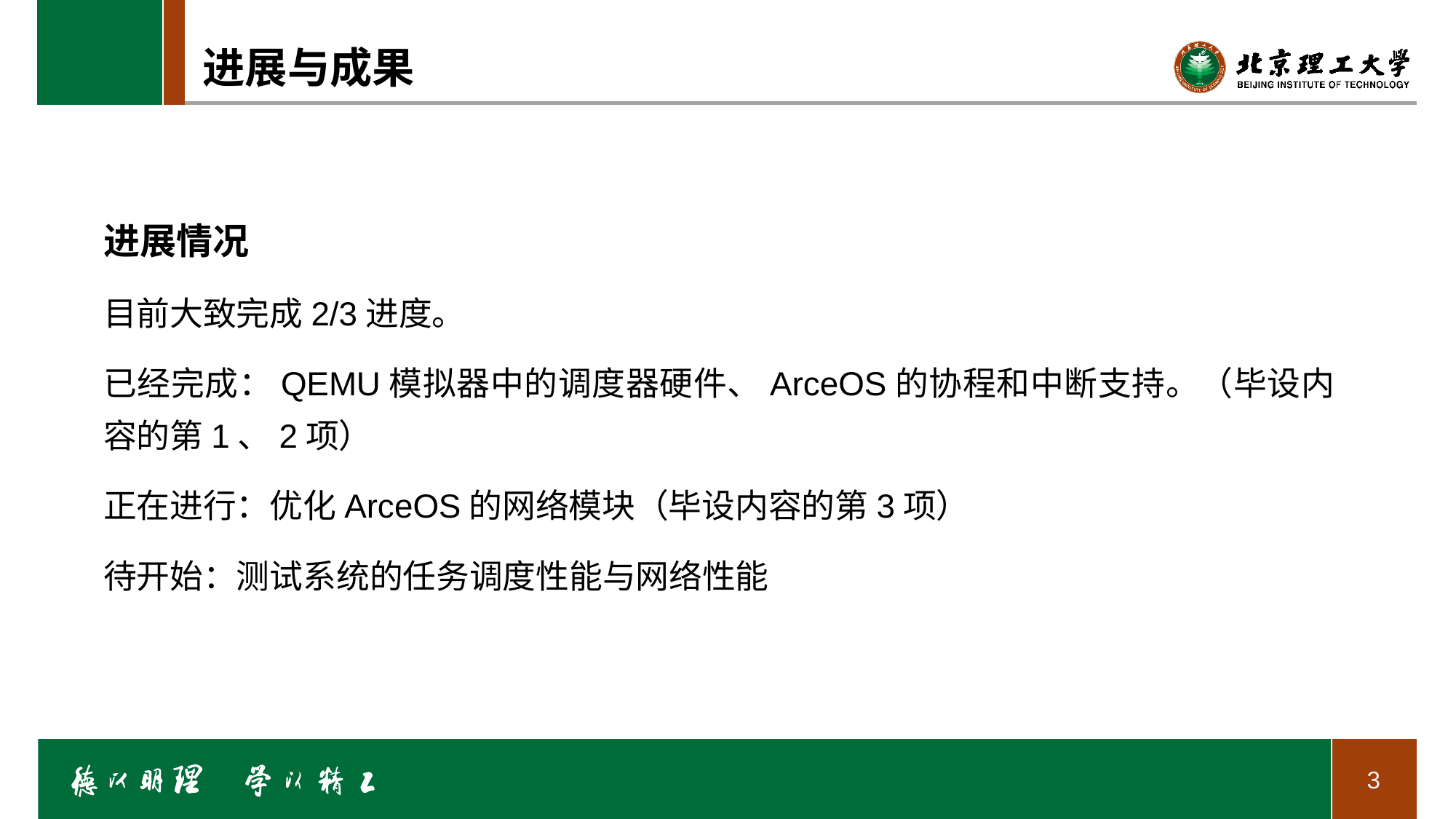

# 进展与成果
进展情况
目前大致完成2/3进度。
已经完成：QEMU模拟器中的调度器硬件、ArceOS的协程和中断支持。（毕设内容的第1、2项）
正在进行：优化ArceOS的网络模块（毕设内容的第3项）
待开始：测试系统的任务调度性能与网络性能